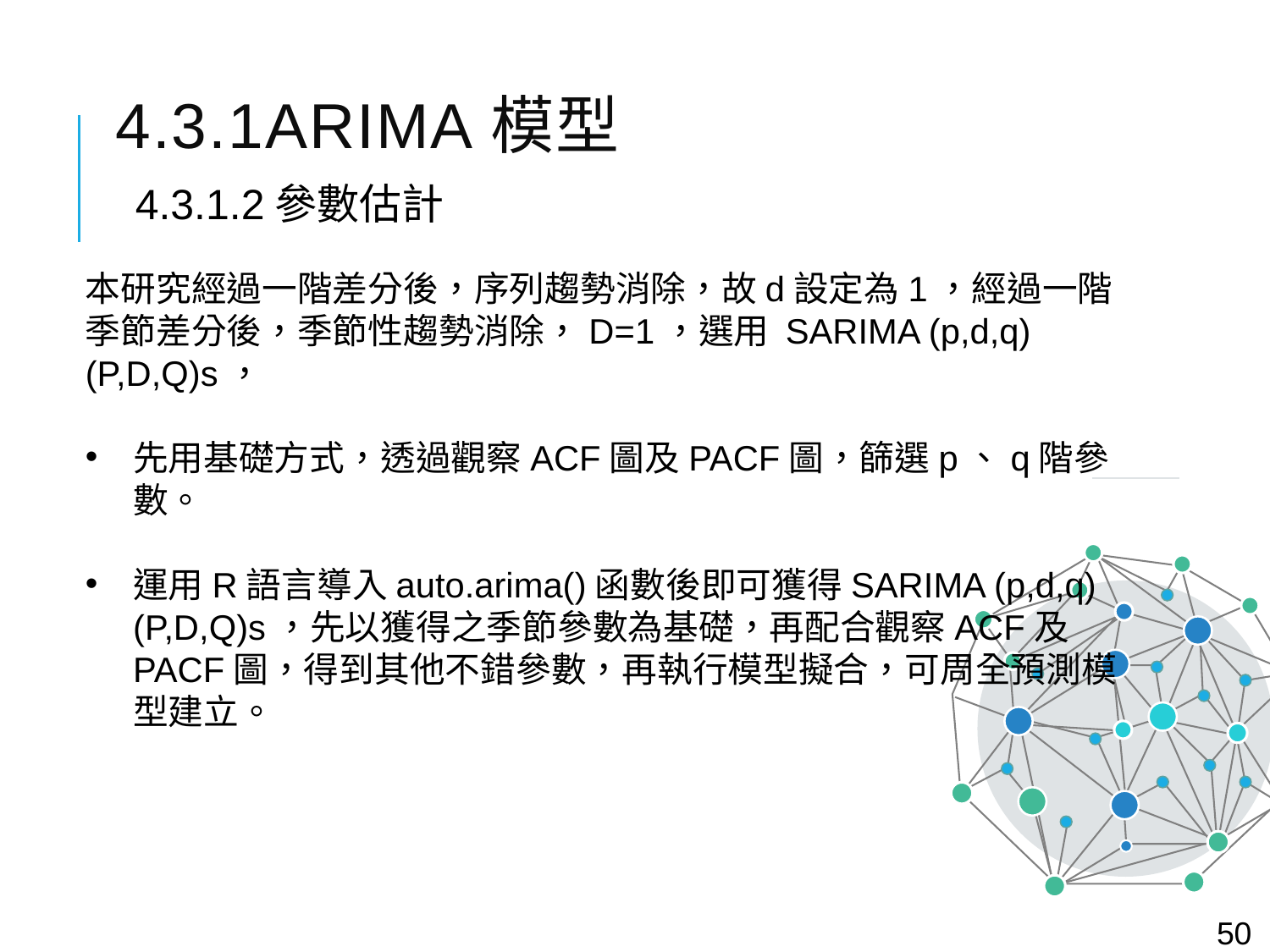

# 4.3.1ARIMA模型
4.3.1.2參數估計

本研究經過一階差分後，序列趨勢消除，故d設定為1，經過一階季節差分後，季節性趨勢消除，D=1，選用 SARIMA (p,d,q) (P,D,Q)s，

先用基礎方式，透過觀察ACF圖及PACF圖，篩選p、q階參數。

運用R語言導入auto.arima()函數後即可獲得SARIMA (p,d,q) (P,D,Q)s，先以獲得之季節參數為基礎，再配合觀察ACF及PACF圖，得到其他不錯參數，再執行模型擬合，可周全預測模型建立。

50